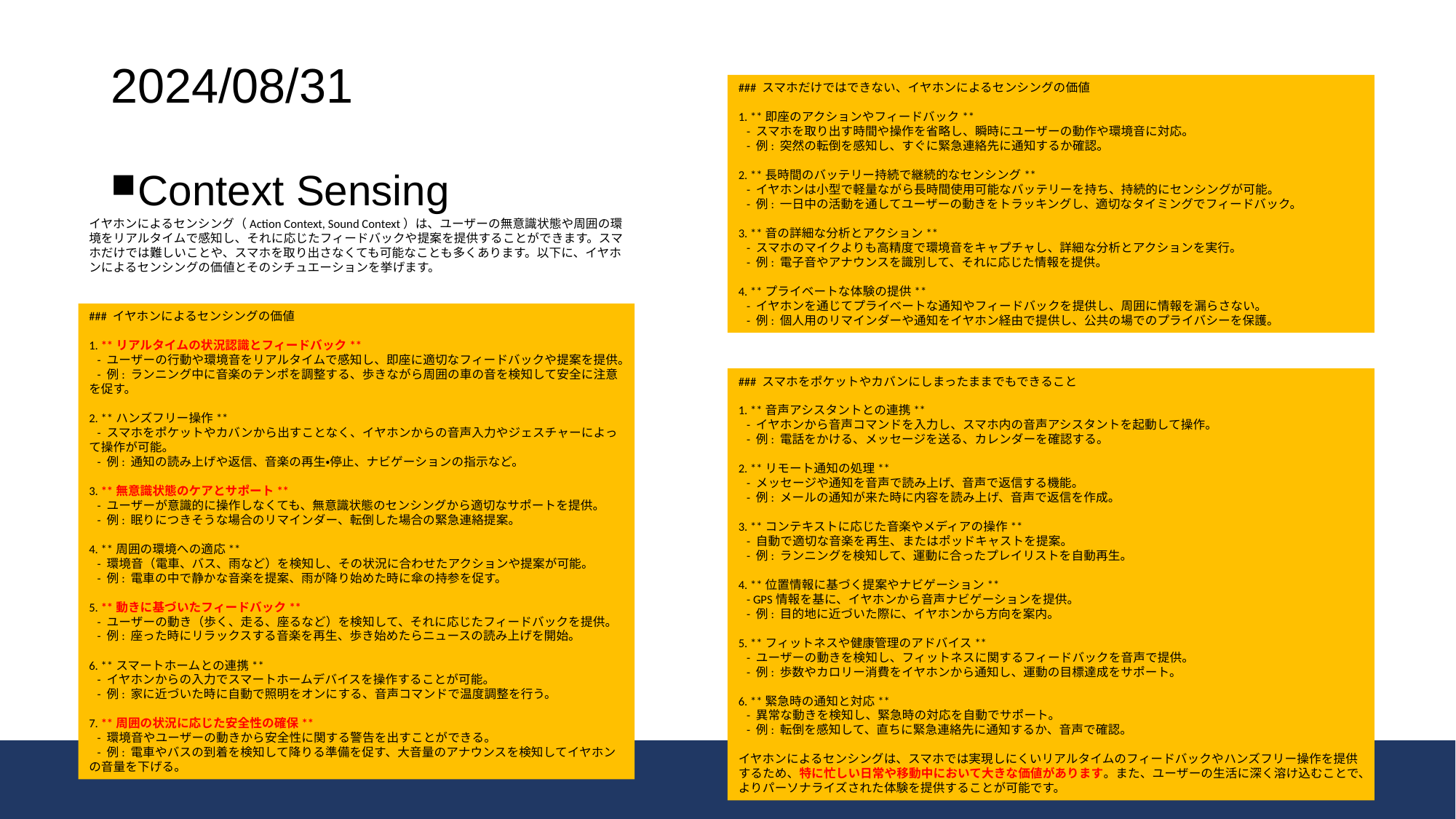

# 2024/08/31
### スマホだけではできない、イヤホンによるセンシングの価値

1. **即座のアクションやフィードバック**
   - スマホを取り出す時間や操作を省略し、瞬時にユーザーの動作や環境音に対応。
   - 例: 突然の転倒を感知し、すぐに緊急連絡先に通知するか確認。

2. **長時間のバッテリー持続で継続的なセンシング**
   - イヤホンは小型で軽量ながら長時間使用可能なバッテリーを持ち、持続的にセンシングが可能。
   - 例: 一日中の活動を通してユーザーの動きをトラッキングし、適切なタイミングでフィードバック。

3. **音の詳細な分析とアクション**
   - スマホのマイクよりも高精度で環境音をキャプチャし、詳細な分析とアクションを実行。
   - 例: 電子音やアナウンスを識別して、それに応じた情報を提供。

4. **プライベートな体験の提供**
   - イヤホンを通じてプライベートな通知やフィードバックを提供し、周囲に情報を漏らさない。
   - 例: 個人用のリマインダーや通知をイヤホン経由で提供し、公共の場でのプライバシーを保護。
Context Sensing
イヤホンによるセンシング（Action Context, Sound Context）は、ユーザーの無意識状態や周囲の環境をリアルタイムで感知し、それに応じたフィードバックや提案を提供することができます。スマホだけでは難しいことや、スマホを取り出さなくても可能なことも多くあります。以下に、イヤホンによるセンシングの価値とそのシチュエーションを挙げます。
### イヤホンによるセンシングの価値

1. **リアルタイムの状況認識とフィードバック**
   - ユーザーの行動や環境音をリアルタイムで感知し、即座に適切なフィードバックや提案を提供。
   - 例: ランニング中に音楽のテンポを調整する、歩きながら周囲の車の音を検知して安全に注意を促す。

2. **ハンズフリー操作**
   - スマホをポケットやカバンから出すことなく、イヤホンからの音声入力やジェスチャーによって操作が可能。
   - 例: 通知の読み上げや返信、音楽の再生・停止、ナビゲーションの指示など。

3. **無意識状態のケアとサポート**
   - ユーザーが意識的に操作しなくても、無意識状態のセンシングから適切なサポートを提供。
   - 例: 眠りにつきそうな場合のリマインダー、転倒した場合の緊急連絡提案。

4. **周囲の環境への適応**
   - 環境音（電車、バス、雨など）を検知し、その状況に合わせたアクションや提案が可能。
   - 例: 電車の中で静かな音楽を提案、雨が降り始めた時に傘の持参を促す。

5. **動きに基づいたフィードバック**
   - ユーザーの動き（歩く、走る、座るなど）を検知して、それに応じたフィードバックを提供。
   - 例: 座った時にリラックスする音楽を再生、歩き始めたらニュースの読み上げを開始。

6. **スマートホームとの連携**
   - イヤホンからの入力でスマートホームデバイスを操作することが可能。
   - 例: 家に近づいた時に自動で照明をオンにする、音声コマンドで温度調整を行う。

7. **周囲の状況に応じた安全性の確保**
   - 環境音やユーザーの動きから安全性に関する警告を出すことができる。
   - 例: 電車やバスの到着を検知して降りる準備を促す、大音量のアナウンスを検知してイヤホンの音量を下げる。
### スマホをポケットやカバンにしまったままでもできること

1. **音声アシスタントとの連携**
   - イヤホンから音声コマンドを入力し、スマホ内の音声アシスタントを起動して操作。
   - 例: 電話をかける、メッセージを送る、カレンダーを確認する。

2. **リモート通知の処理**
   - メッセージや通知を音声で読み上げ、音声で返信する機能。
   - 例: メールの通知が来た時に内容を読み上げ、音声で返信を作成。

3. **コンテキストに応じた音楽やメディアの操作**
   - 自動で適切な音楽を再生、またはポッドキャストを提案。
   - 例: ランニングを検知して、運動に合ったプレイリストを自動再生。

4. **位置情報に基づく提案やナビゲーション**
   - GPS情報を基に、イヤホンから音声ナビゲーションを提供。
   - 例: 目的地に近づいた際に、イヤホンから方向を案内。

5. **フィットネスや健康管理のアドバイス**
   - ユーザーの動きを検知し、フィットネスに関するフィードバックを音声で提供。
   - 例: 歩数やカロリー消費をイヤホンから通知し、運動の目標達成をサポート。

6. **緊急時の通知と対応**
   - 異常な動きを検知し、緊急時の対応を自動でサポート。
   - 例: 転倒を感知して、直ちに緊急連絡先に通知するか、音声で確認。

イヤホンによるセンシングは、スマホでは実現しにくいリアルタイムのフィードバックやハンズフリー操作を提供するため、特に忙しい日常や移動中において大きな価値があります。また、ユーザーの生活に深く溶け込むことで、よりパーソナライズされた体験を提供することが可能です。